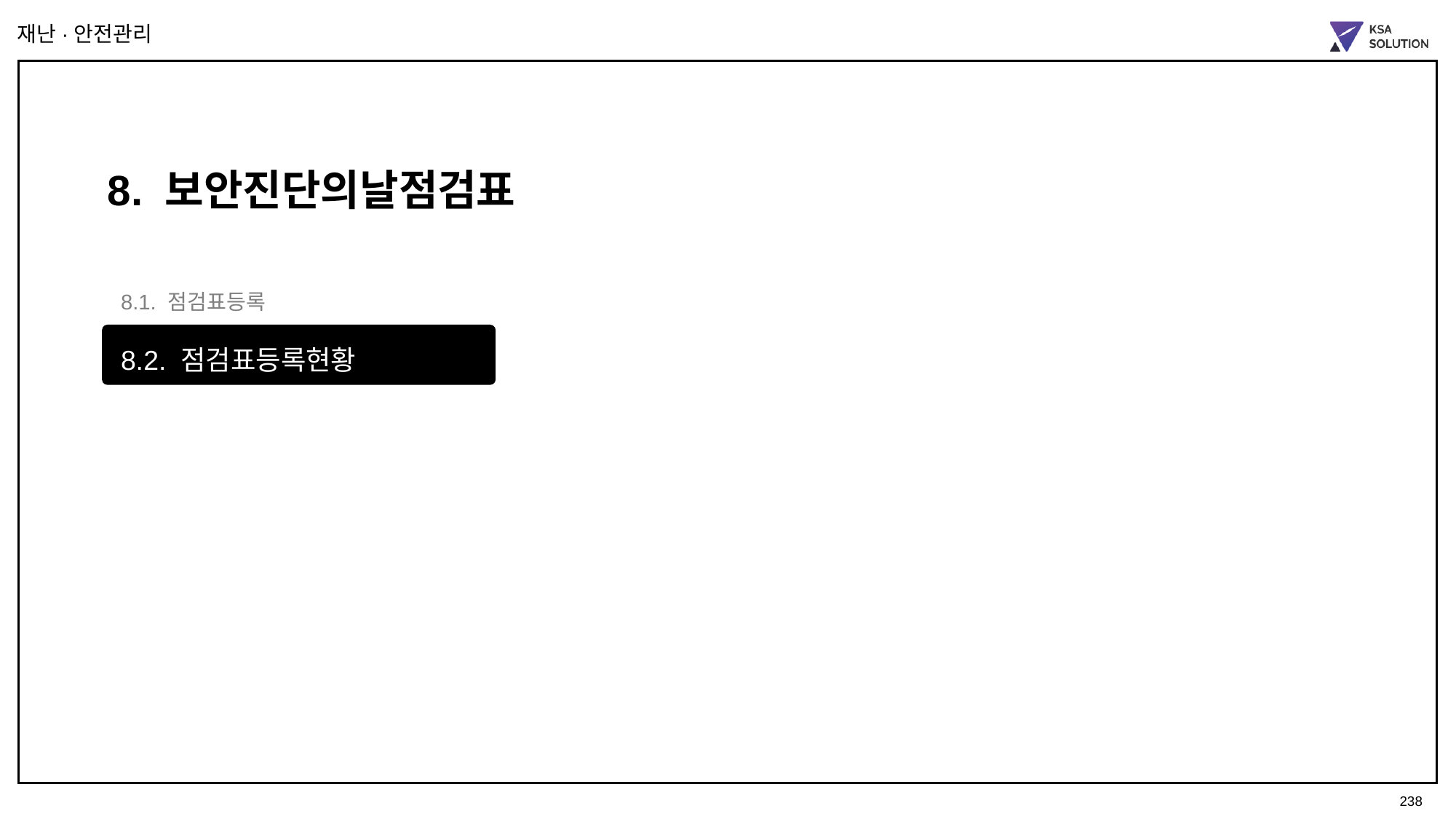

재난·안전관리
8. 보안진단의날점검표
8.1. 점검표등록
8.2. 점검표등록현황